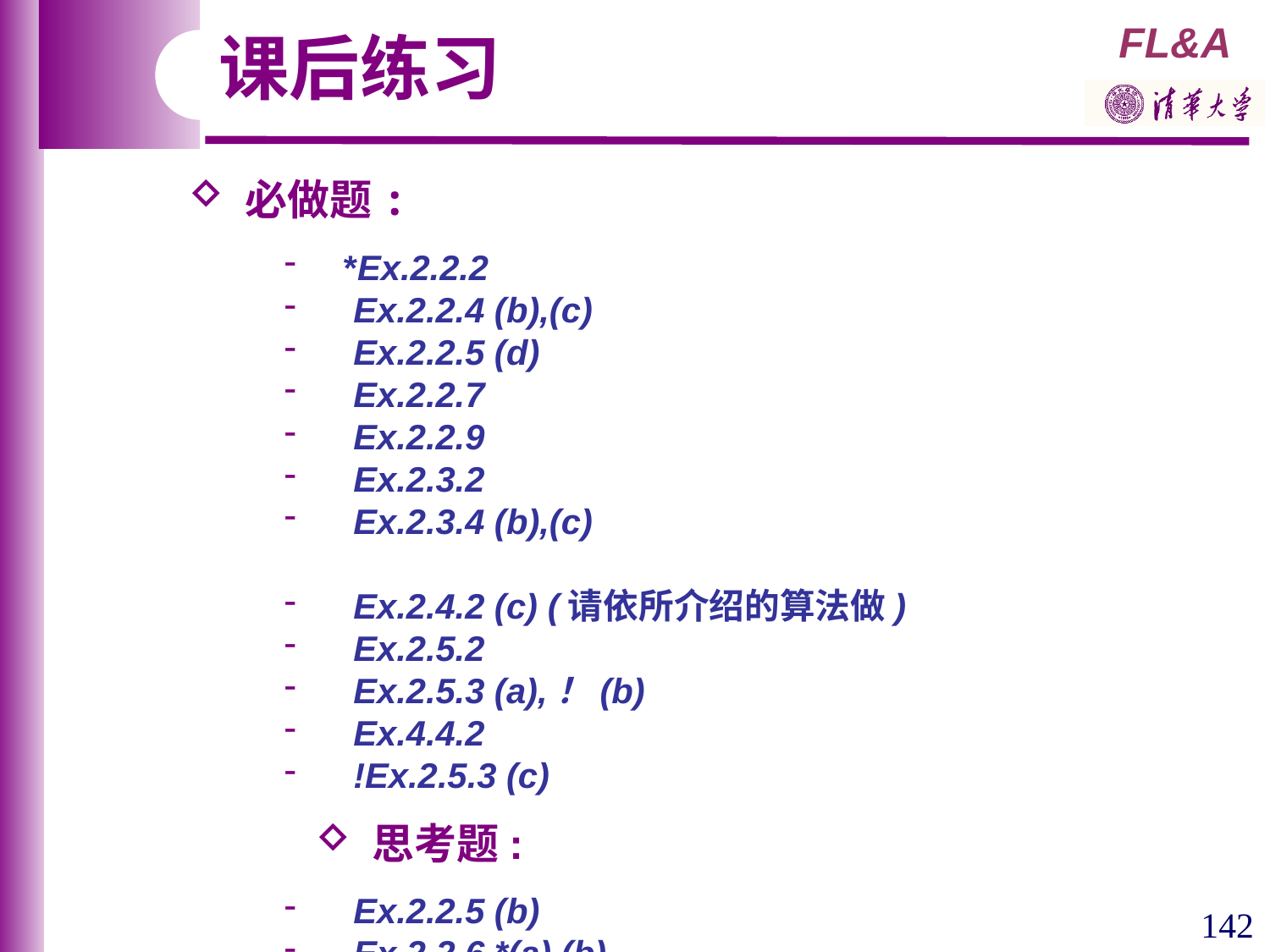

课后练习

 必做题:

   *Ex.2.2.2
    Ex.2.2.4 (b),(c)
    Ex.2.2.5 (d)
    Ex.2.2.7
    Ex.2.2.9
    Ex.2.3.2
    Ex.2.3.4 (b),(c)

    Ex.2.4.2 (c) (请依所介绍的算法做)
    Ex.2.5.2
    Ex.2.5.3 (a),！(b)
    Ex.4.4.2
    !Ex.2.5.3 (c)

 思考题:

    Ex.2.2.5 (b)
    Ex.2.2.6 *(a),(b)
142